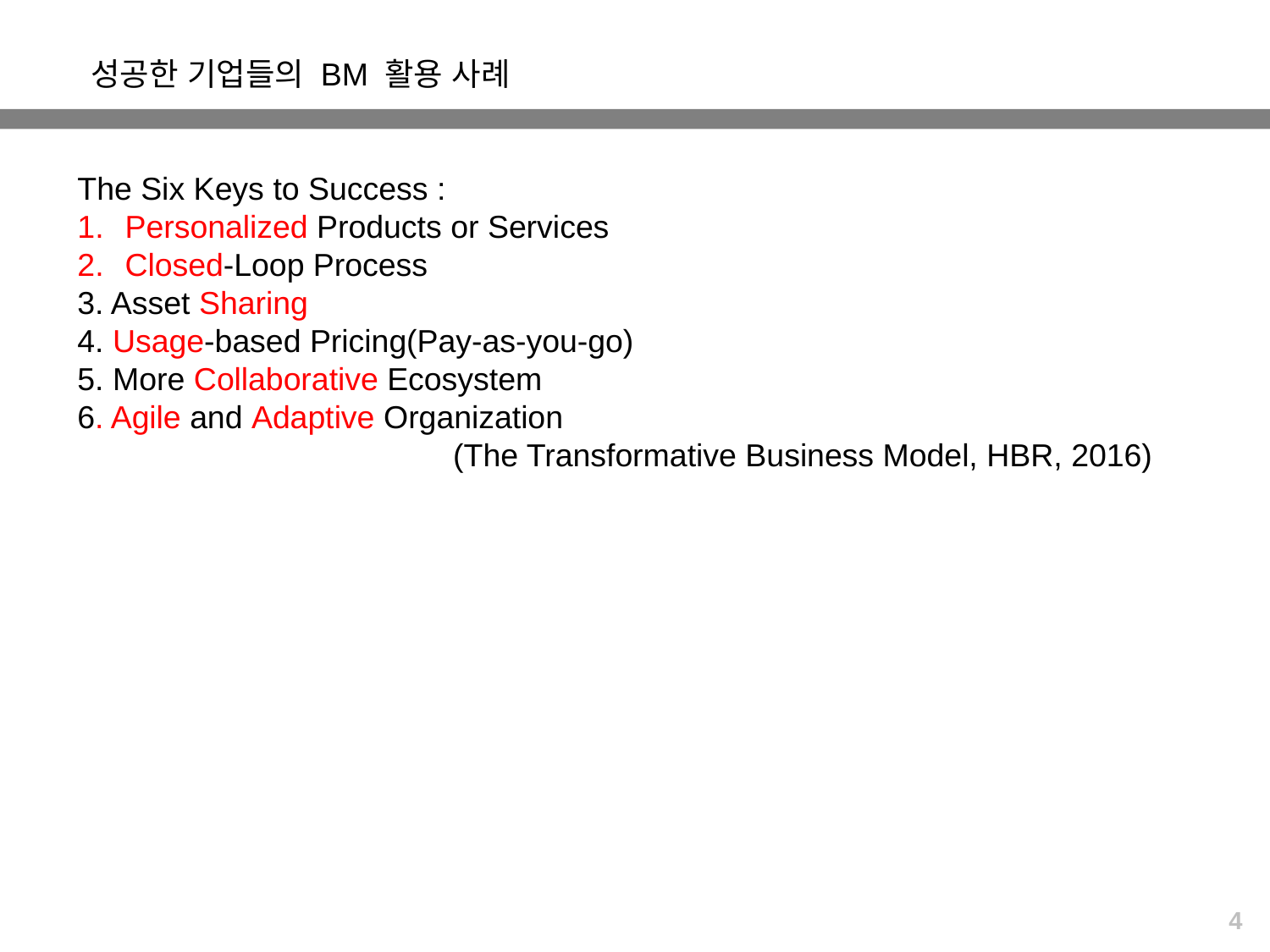

성공한 기업들의 BM 활용 사례

The Six Keys to Success :
Personalized Products or Services
Closed-Loop Process
3. Asset Sharing
4. Usage-based Pricing(Pay-as-you-go)
5. More Collaborative Ecosystem
6. Agile and Adaptive Organization
(The Transformative Business Model, HBR, 2016)
4